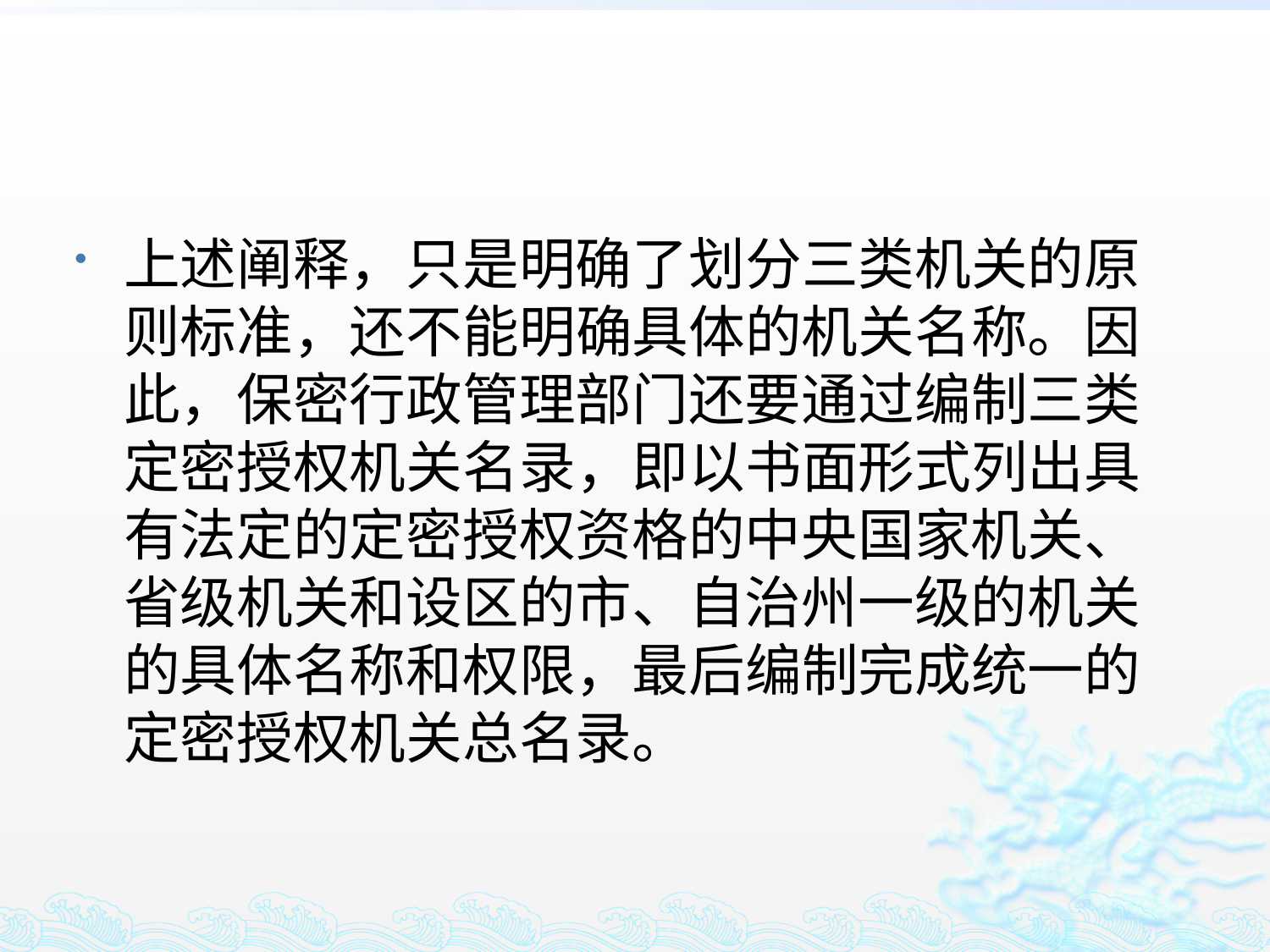

#
上述阐释，只是明确了划分三类机关的原则标准，还不能明确具体的机关名称。因此，保密行政管理部门还要通过编制三类定密授权机关名录，即以书面形式列出具有法定的定密授权资格的中央国家机关、省级机关和设区的市、自治州一级的机关的具体名称和权限，最后编制完成统一的定密授权机关总名录。